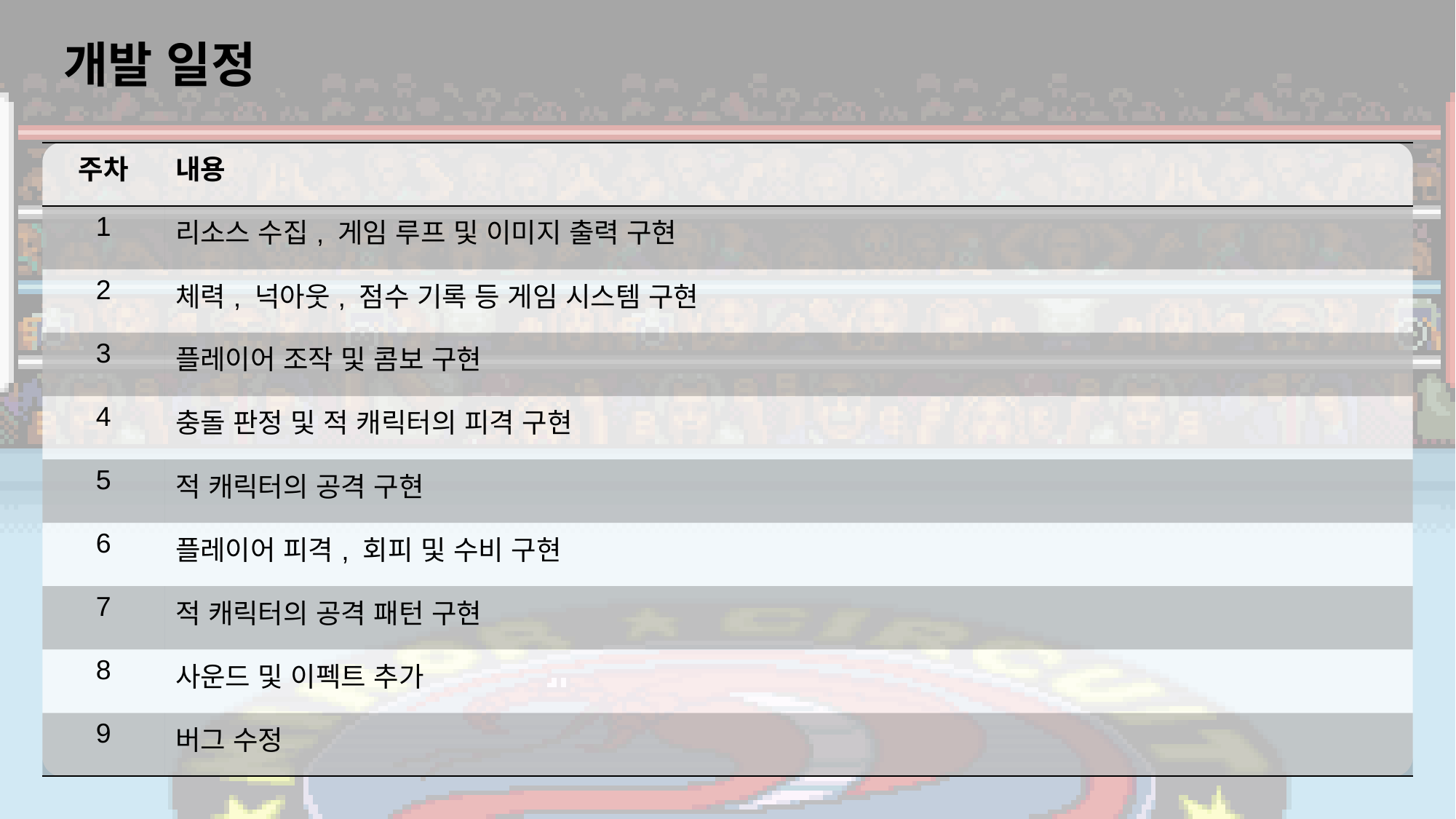

개발 일정
| 주차 | 내용 |
| --- | --- |
| 1 | 리소스 수집, 게임 루프 및 이미지 출력 구현 |
| 2 | 체력, 넉아웃, 점수 기록 등 게임 시스템 구현 |
| 3 | 플레이어 조작 및 콤보 구현 |
| 4 | 충돌 판정 및 적 캐릭터의 피격 구현 |
| 5 | 적 캐릭터의 공격 구현 |
| 6 | 플레이어 피격, 회피 및 수비 구현 |
| 7 | 적 캐릭터의 공격 패턴 구현 |
| 8 | 사운드 및 이펙트 추가 |
| 9 | 버그 수정 |